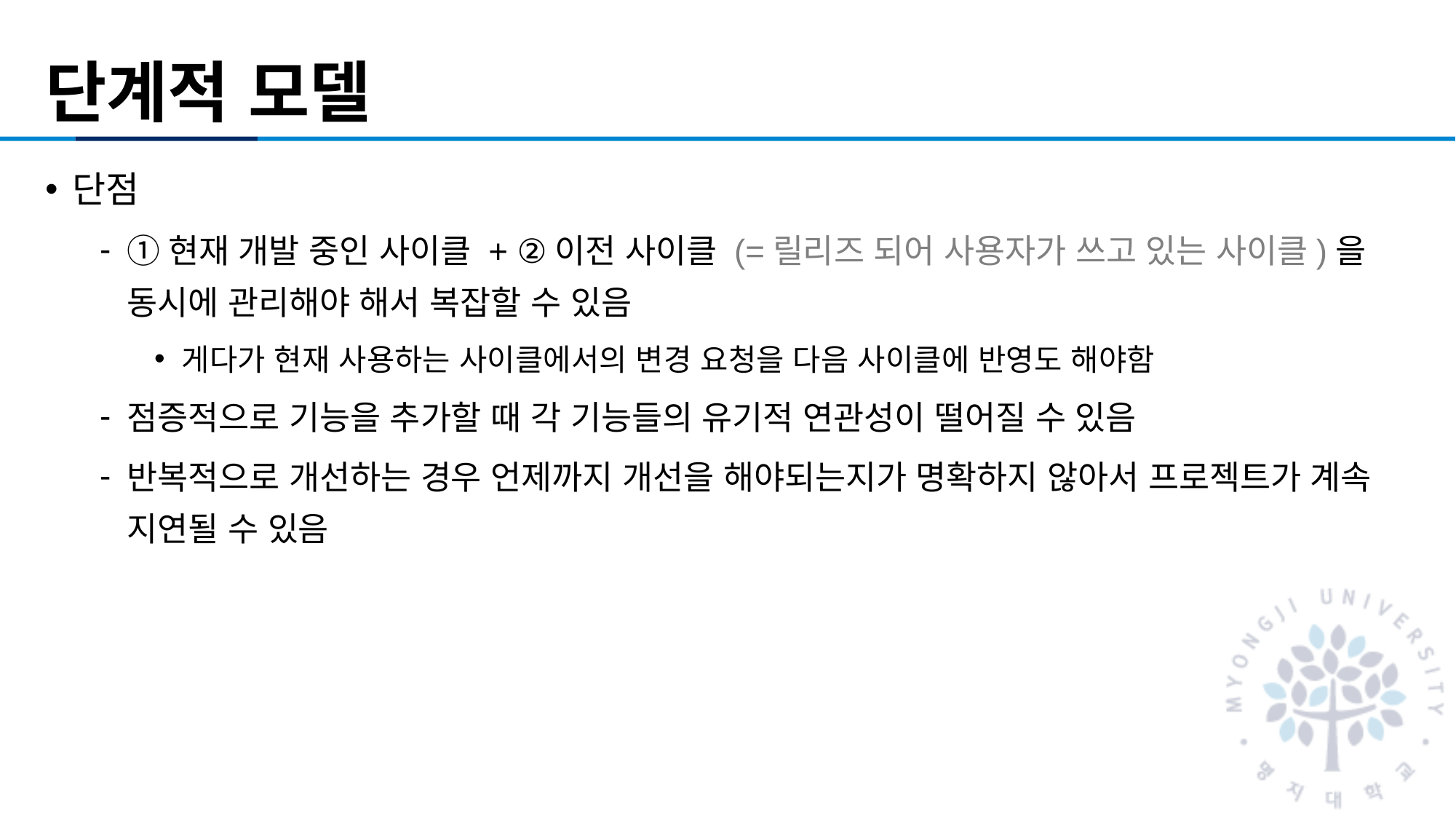

# 단계적 모델
단점
①현재 개발 중인 사이클 + ②이전 사이클 (=릴리즈 되어 사용자가 쓰고 있는 사이클)을 동시에 관리해야 해서 복잡할 수 있음
게다가 현재 사용하는 사이클에서의 변경 요청을 다음 사이클에 반영도 해야함
점증적으로 기능을 추가할 때 각 기능들의 유기적 연관성이 떨어질 수 있음
반복적으로 개선하는 경우 언제까지 개선을 해야되는지가 명확하지 않아서 프로젝트가 계속 지연될 수 있음